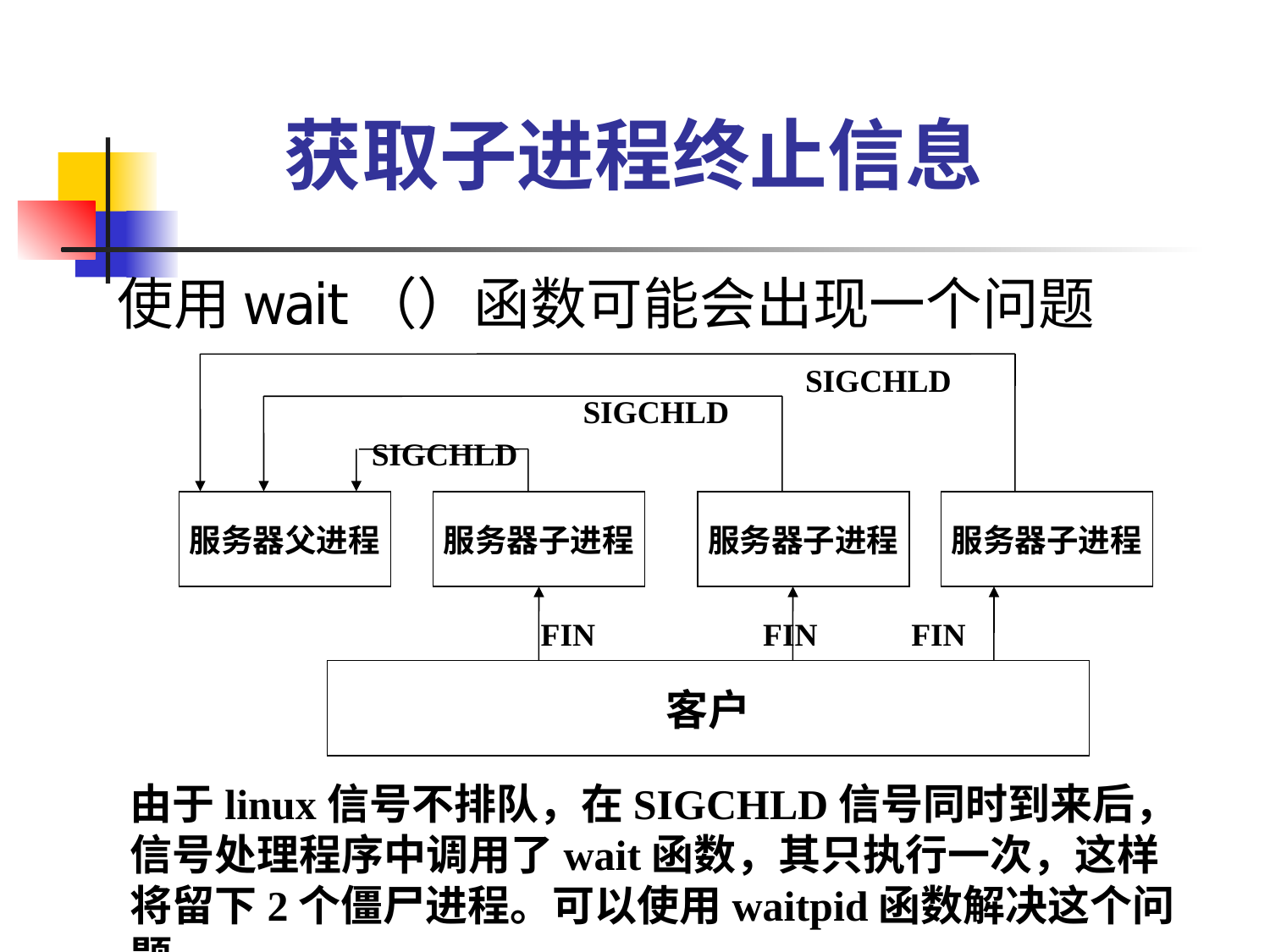

# 获取子进程终止信息
使用wait（）函数可能会出现一个问题

SIGCHLD

SIGCHLD

服务器父进程
服务器子进程
服务器子进程
服务器子进程

FIN
FIN
FIN
客户
SIGCHLD
由于linux信号不排队，在SIGCHLD信号同时到来后，信号处理程序中调用了wait函数，其只执行一次，这样将留下2个僵尸进程。可以使用waitpid函数解决这个问题。